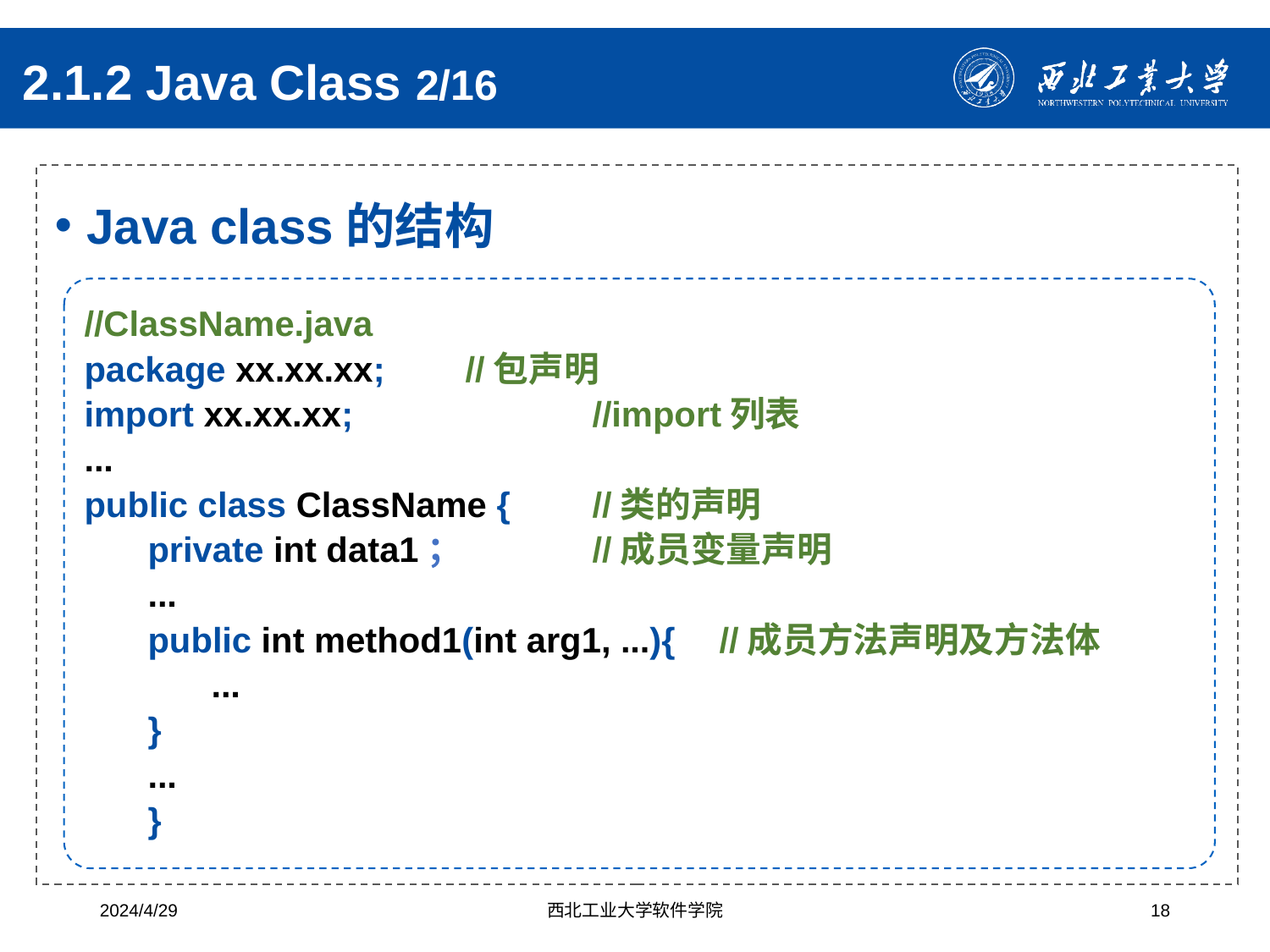

# 2.1.2 Java Class 2/16
Java class的结构
//ClassName.java
package xx.xx.xx;	//包声明
import xx.xx.xx;		//import列表
...
public class ClassName {	//类的声明
private int data1；		//成员变量声明
...
public int method1(int arg1, ...){	//成员方法声明及方法体
...
}
...
}
2024/4/29
西北工业大学软件学院
18